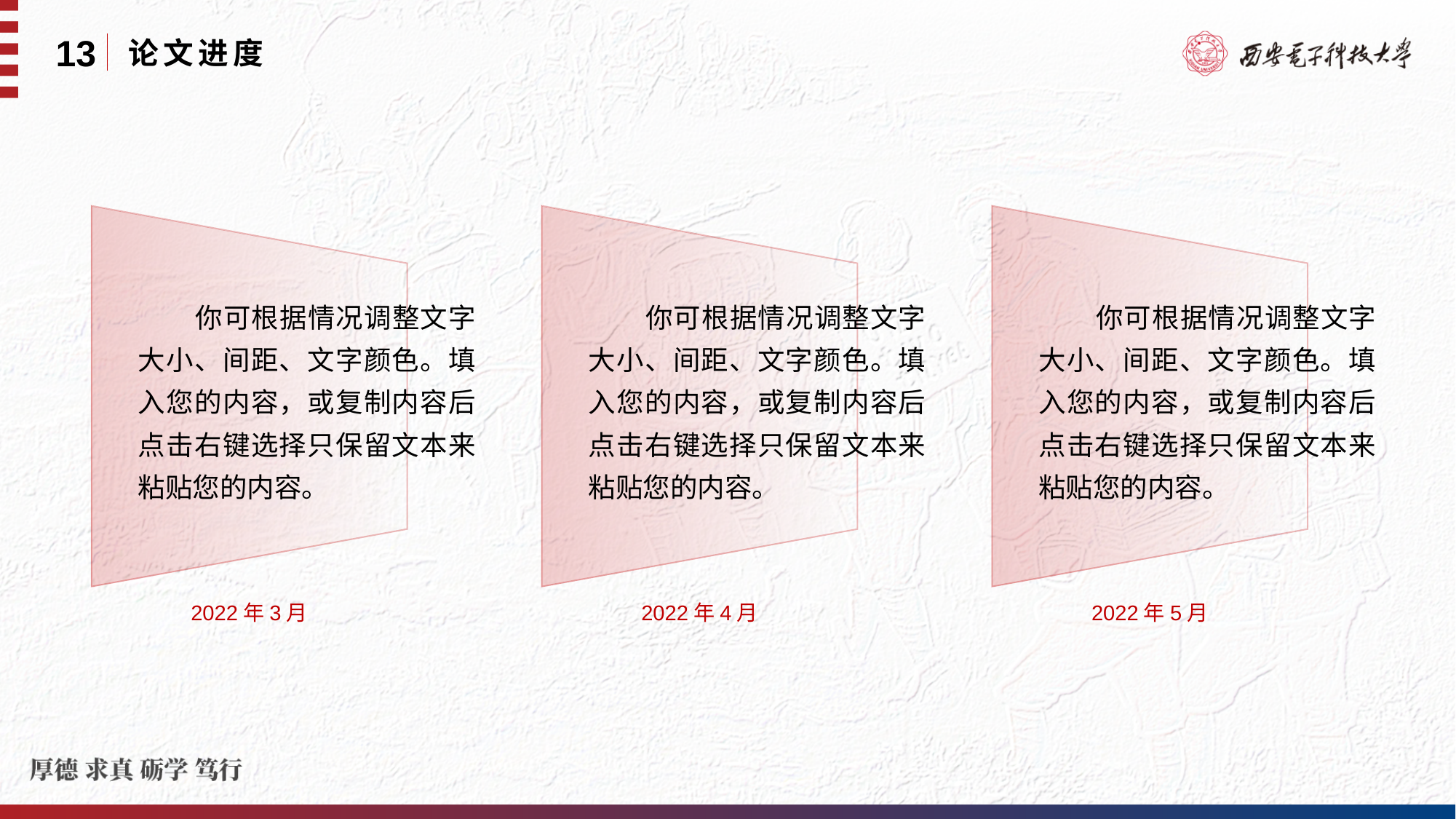

13
论文进度

       你可根据情况调整文字大小、间距、文字颜色。填入您的内容，或复制内容后点击右键选择只保留文本来粘贴您的内容。
       你可根据情况调整文字大小、间距、文字颜色。填入您的内容，或复制内容后点击右键选择只保留文本来粘贴您的内容。
       你可根据情况调整文字大小、间距、文字颜色。填入您的内容，或复制内容后点击右键选择只保留文本来粘贴您的内容。
2022年3月
2022年4月
2022年5月